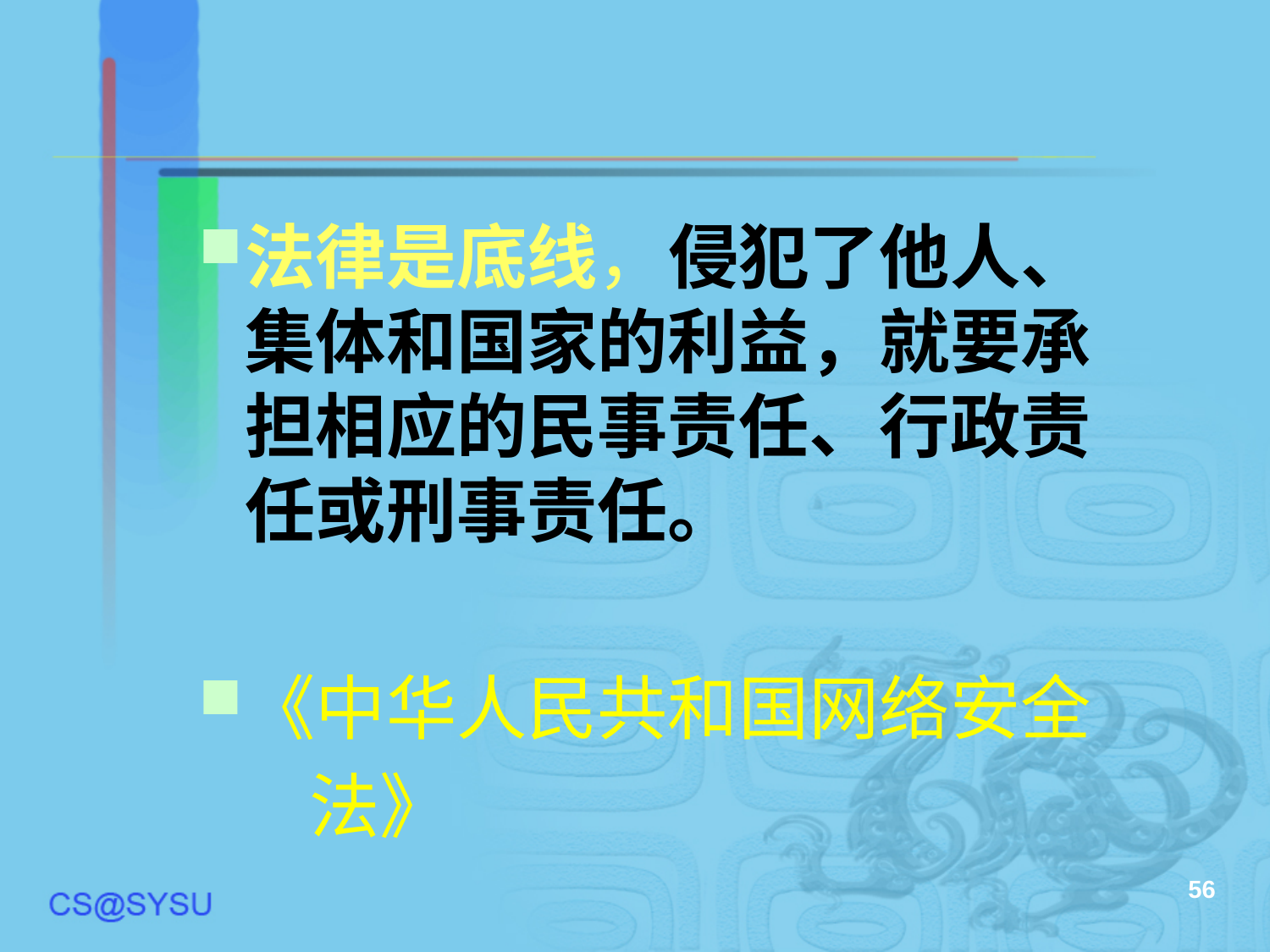

# 法律是底线，侵犯了他人、集体和国家的利益，就要承担相应的民事责任、行政责任或刑事责任。

《中华人民共和国网络安全
      法》

56
56